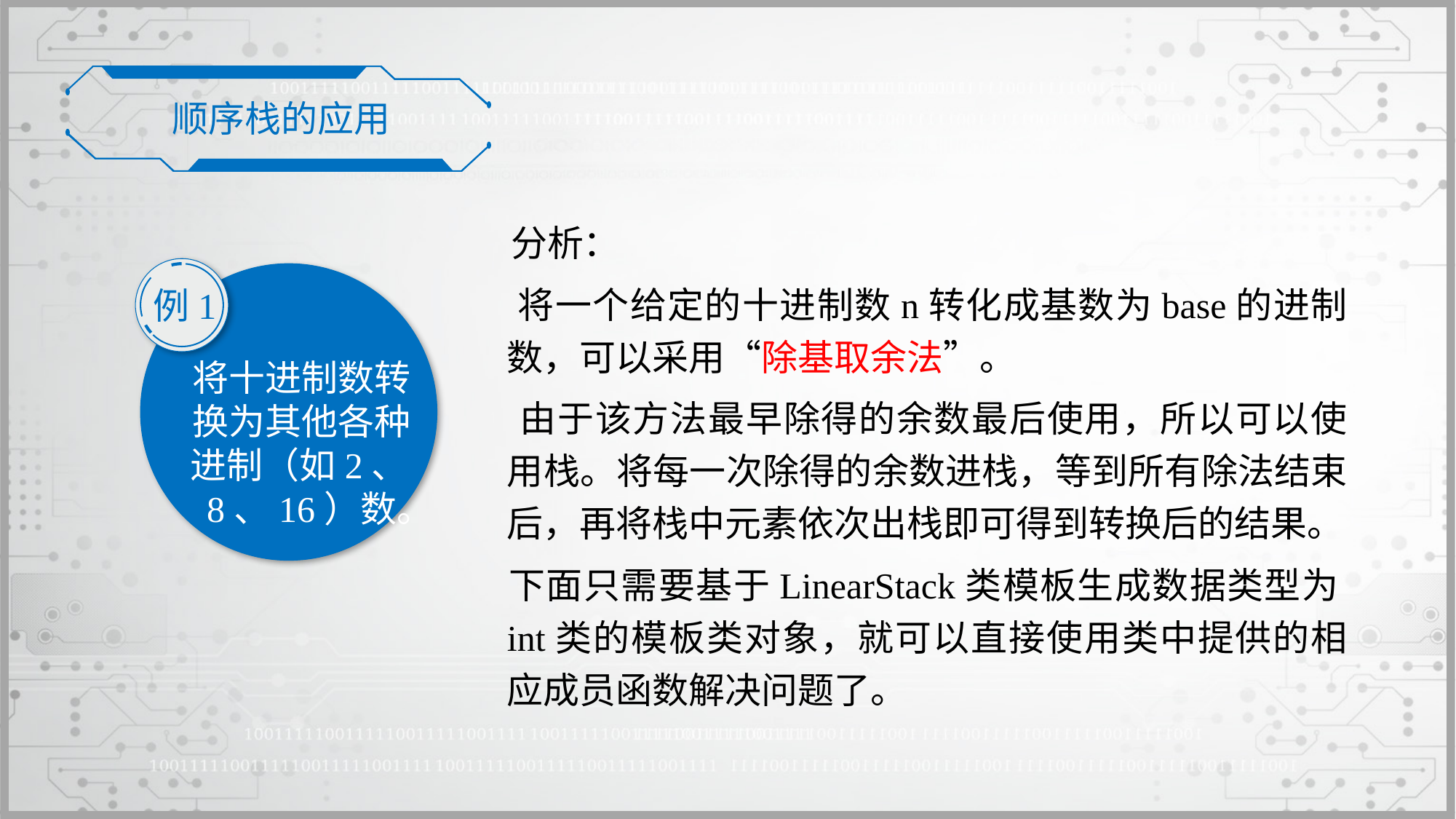

顺序栈的应用
      分析：
      将一个给定的十进制数n转化成基数为base的进制数，可以采用“除基取余法”。
      由于该方法最早除得的余数最后使用，所以可以使用栈。将每一次除得的余数进栈，等到所有除法结束后，再将栈中元素依次出栈即可得到转换后的结果。
     下面只需要基于LinearStack类模板生成数据类型为int类的模板类对象，就可以直接使用类中提供的相应成员函数解决问题了。

例1

将十进制数转换为其他各种进制（如2、8、16）数。